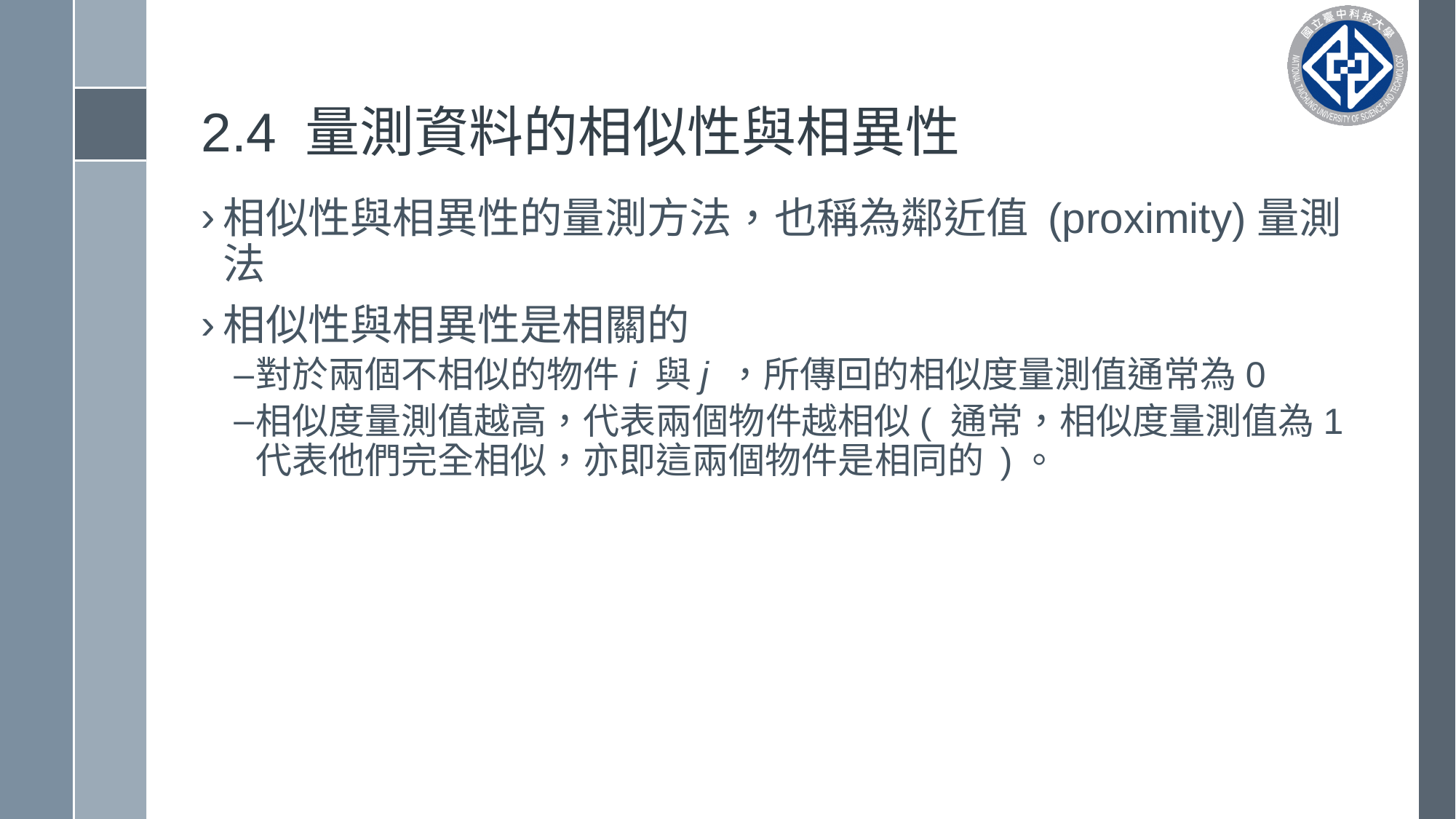

# 2.4 量測資料的相似性與相異性
相似性與相異性的量測方法，也稱為鄰近值 (proximity)量測法
相似性與相異性是相關的
對於兩個不相似的物件i 與j ，所傳回的相似度量測值通常為0
相似度量測值越高，代表兩個物件越相似( 通常，相似度量測值為1 代表他們完全相似，亦即這兩個物件是相同的 )。